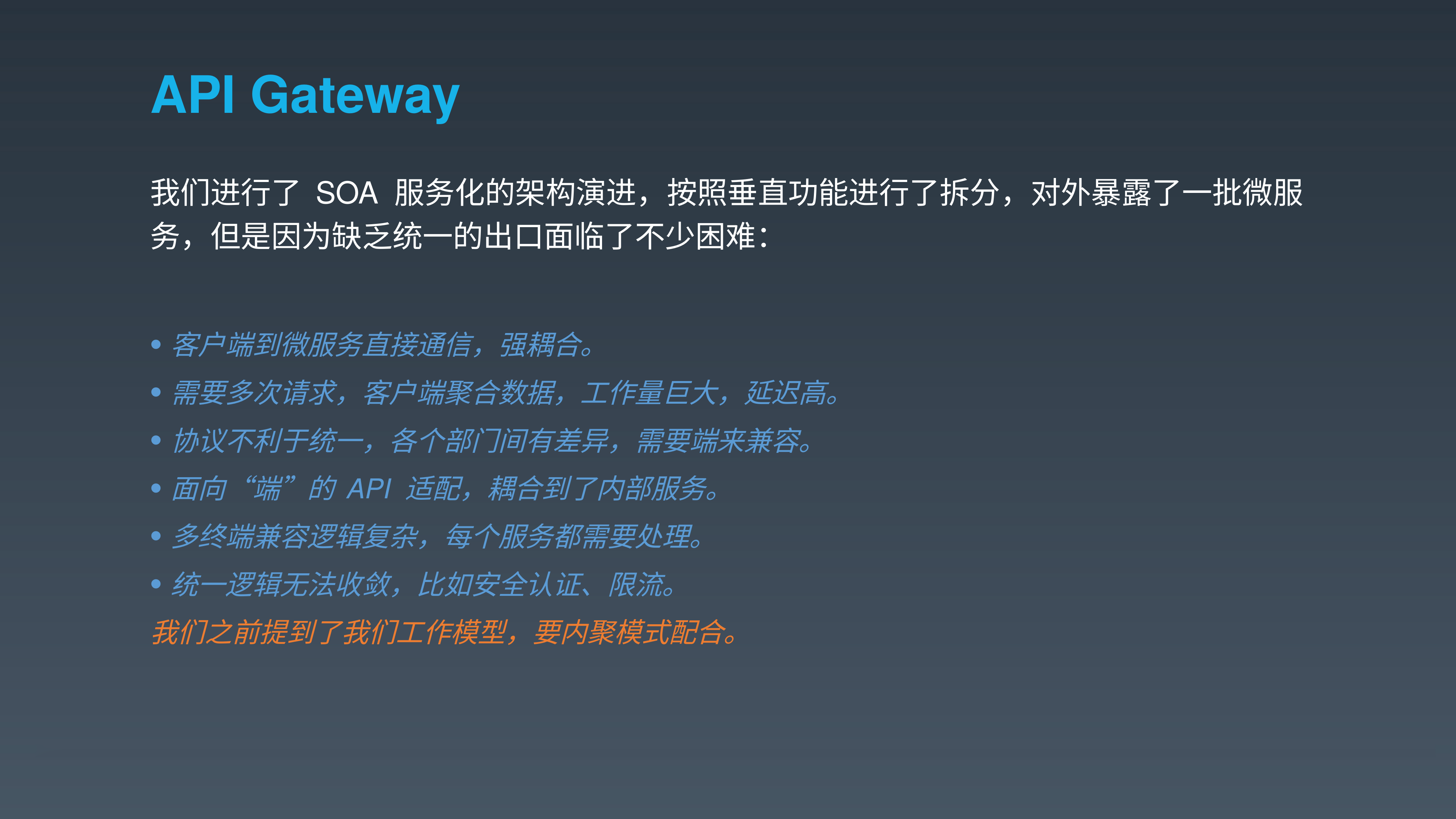

# API Gateway
我们进行了 SOA 服务化的架构演进，按照垂直功能进行了拆分，对外暴露了一批微服务，但是因为缺乏统一的出口面临了不少困难：

客户端到微服务直接通信，强耦合。
需要多次请求，客户端聚合数据，工作量巨大，延迟高。
协议不利于统一，各个部门间有差异，需要端来兼容。
面向“端”的 API 适配，耦合到了内部服务。
多终端兼容逻辑复杂，每个服务都需要处理。
统一逻辑无法收敛，比如安全认证、限流。
我们之前提到了我们工作模型，要内聚模式配合。